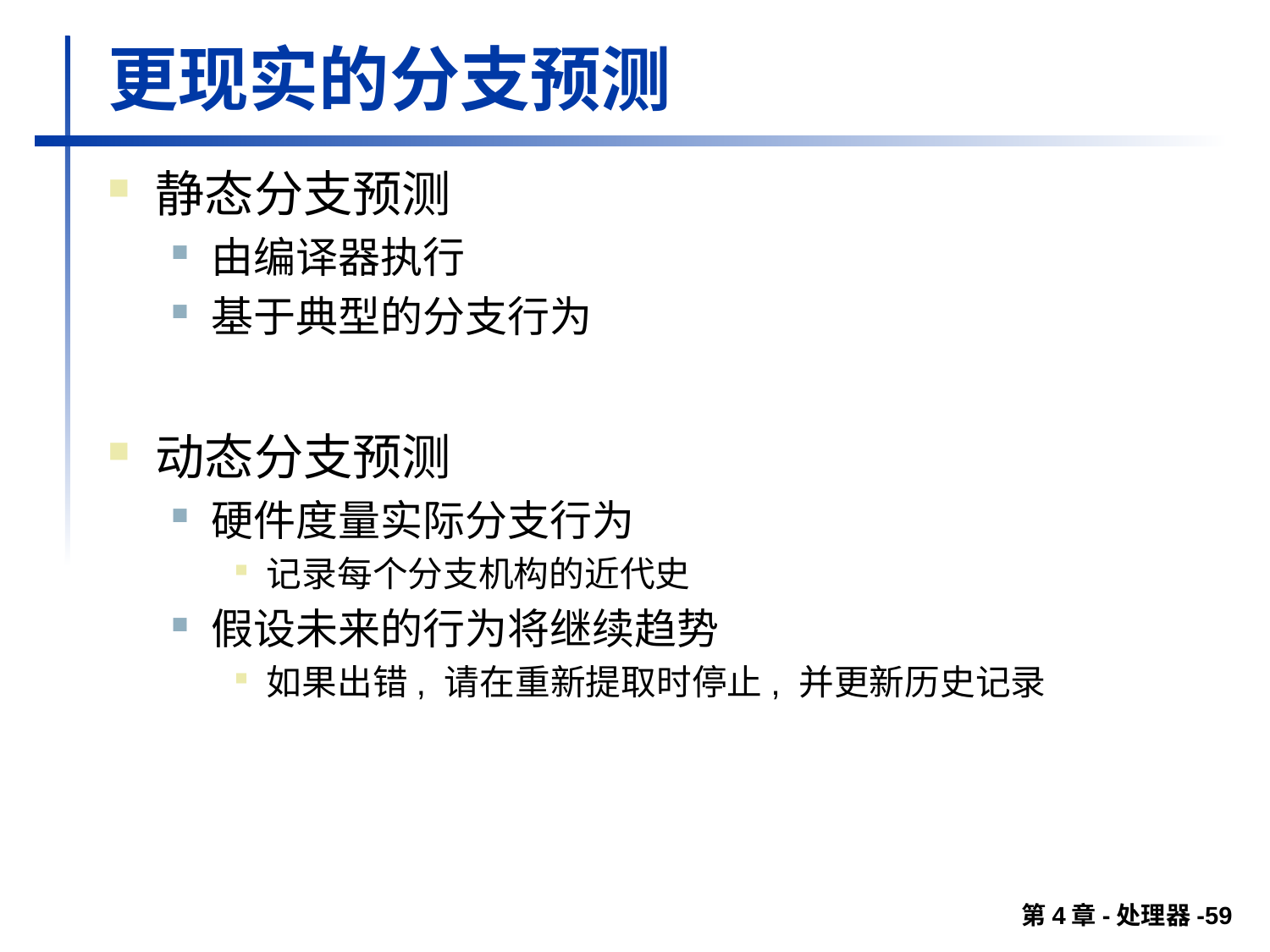

# 更现实的分支预测
静态分支预测
由编译器执行
基于典型的分支行为

动态分支预测
硬件度量实际分支行为
记录每个分支机构的近代史
假设未来的行为将继续趋势
如果出错, 请在重新提取时停止, 并更新历史记录
第4章-处理器-59